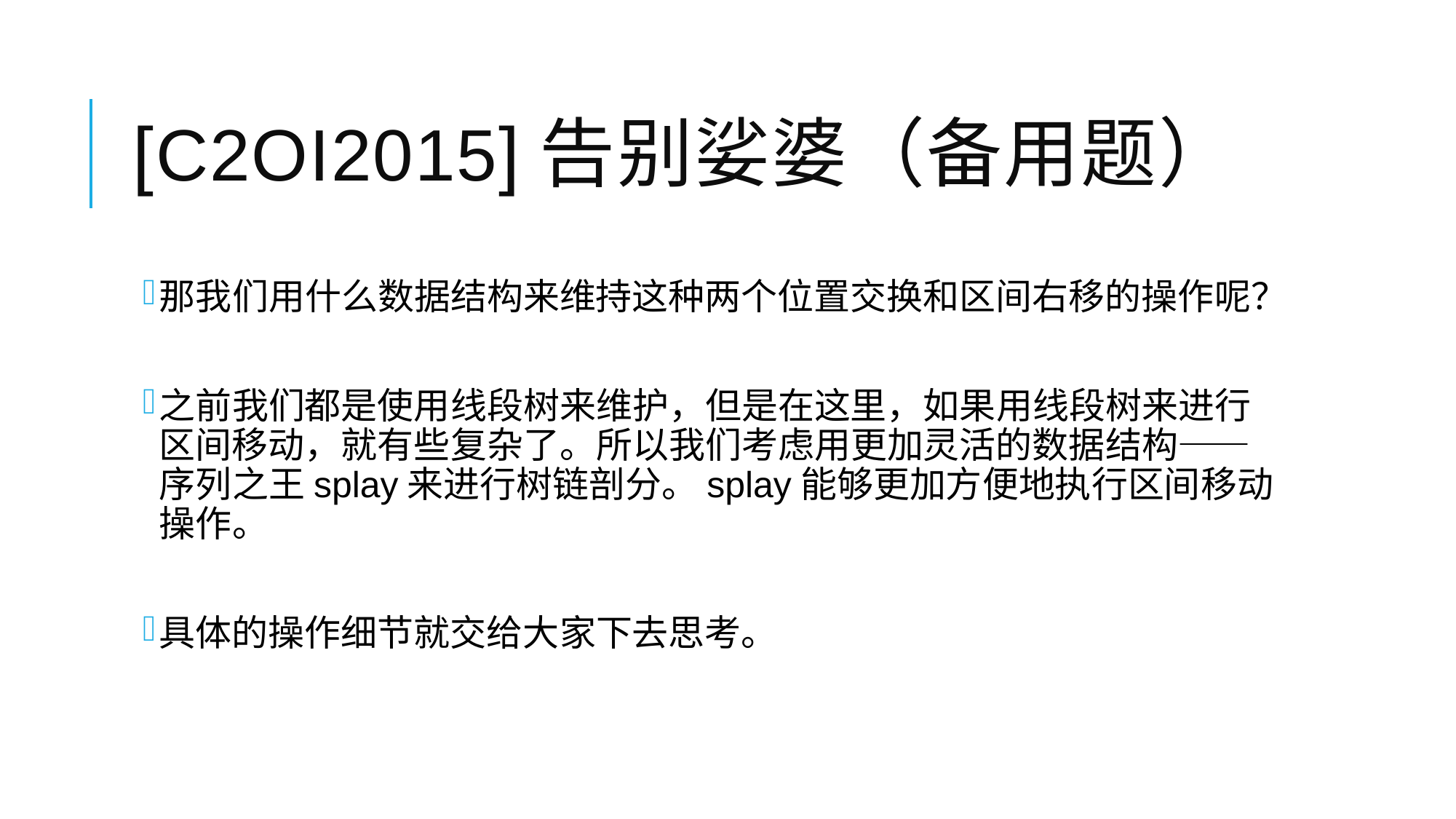

# [C2OI2015]告别娑婆（备用题）
那我们用什么数据结构来维持这种两个位置交换和区间右移的操作呢？

之前我们都是使用线段树来维护，但是在这里，如果用线段树来进行区间移动，就有些复杂了。所以我们考虑用更加灵活的数据结构——序列之王splay来进行树链剖分。splay能够更加方便地执行区间移动操作。

具体的操作细节就交给大家下去思考。